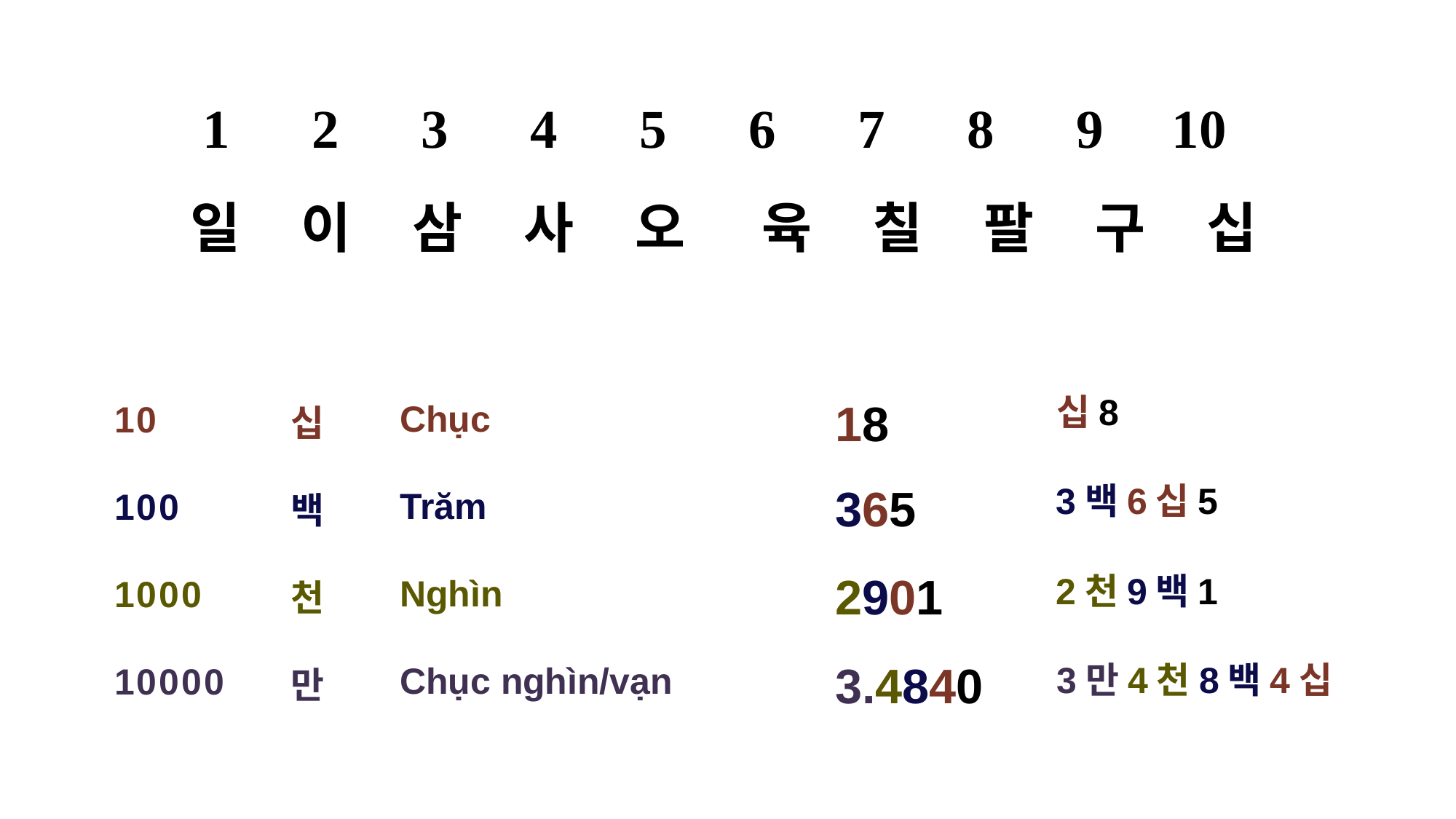

1      2      3      4      5      6      7      8      9     10
일    이    삼    사    오     육    칠    팔    구    십
십8
18
Chục

Trăm

Nghìn

Chục nghìn/vạn

10

100

1000

10000

십

백

천

만

365
3백6십5
2901
2천9백1
3.4840
3만4천8백4십